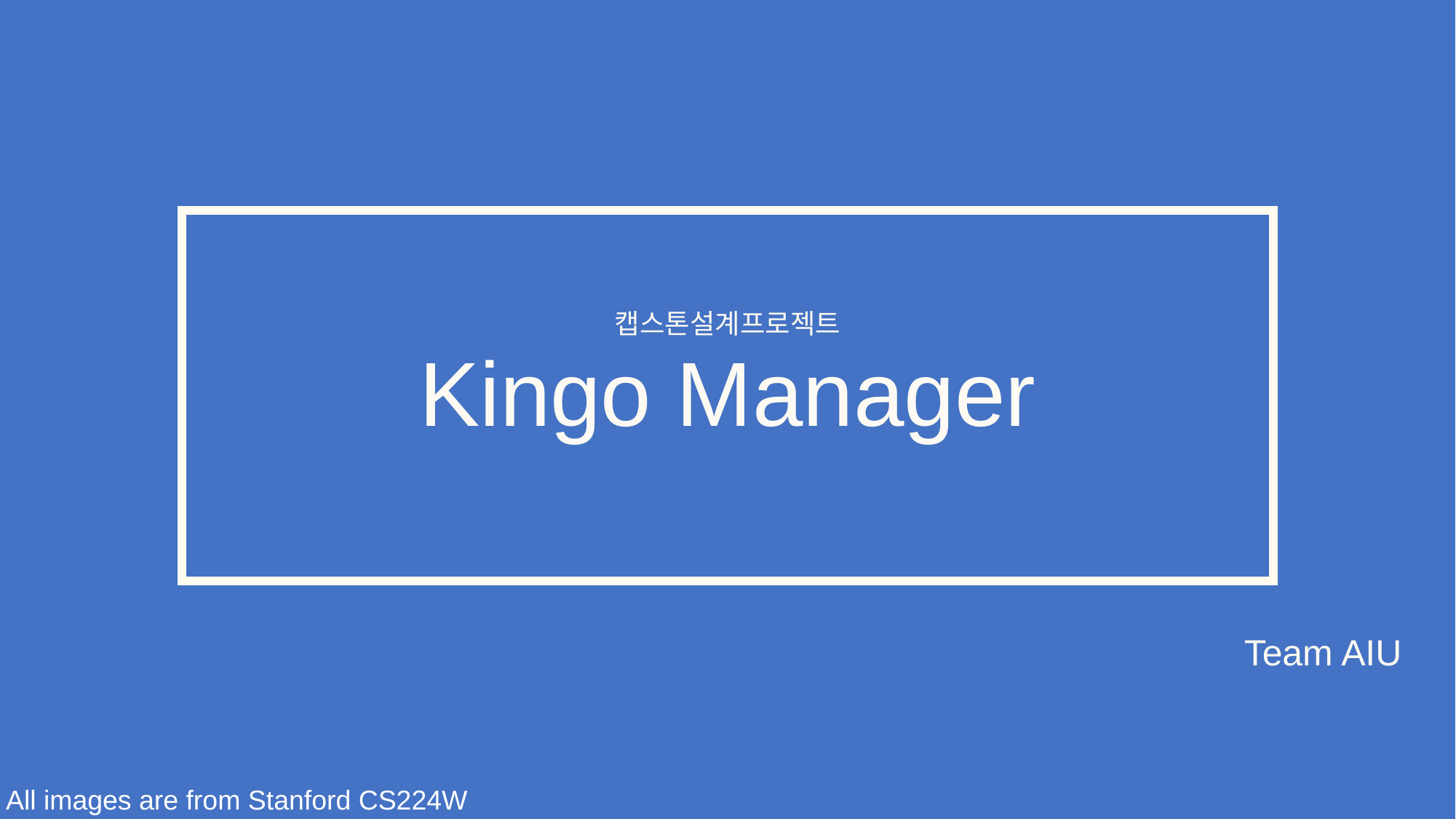

# Kingo Manager
캡스톤설계프로젝트
Team AIU
All images are from Stanford CS224W